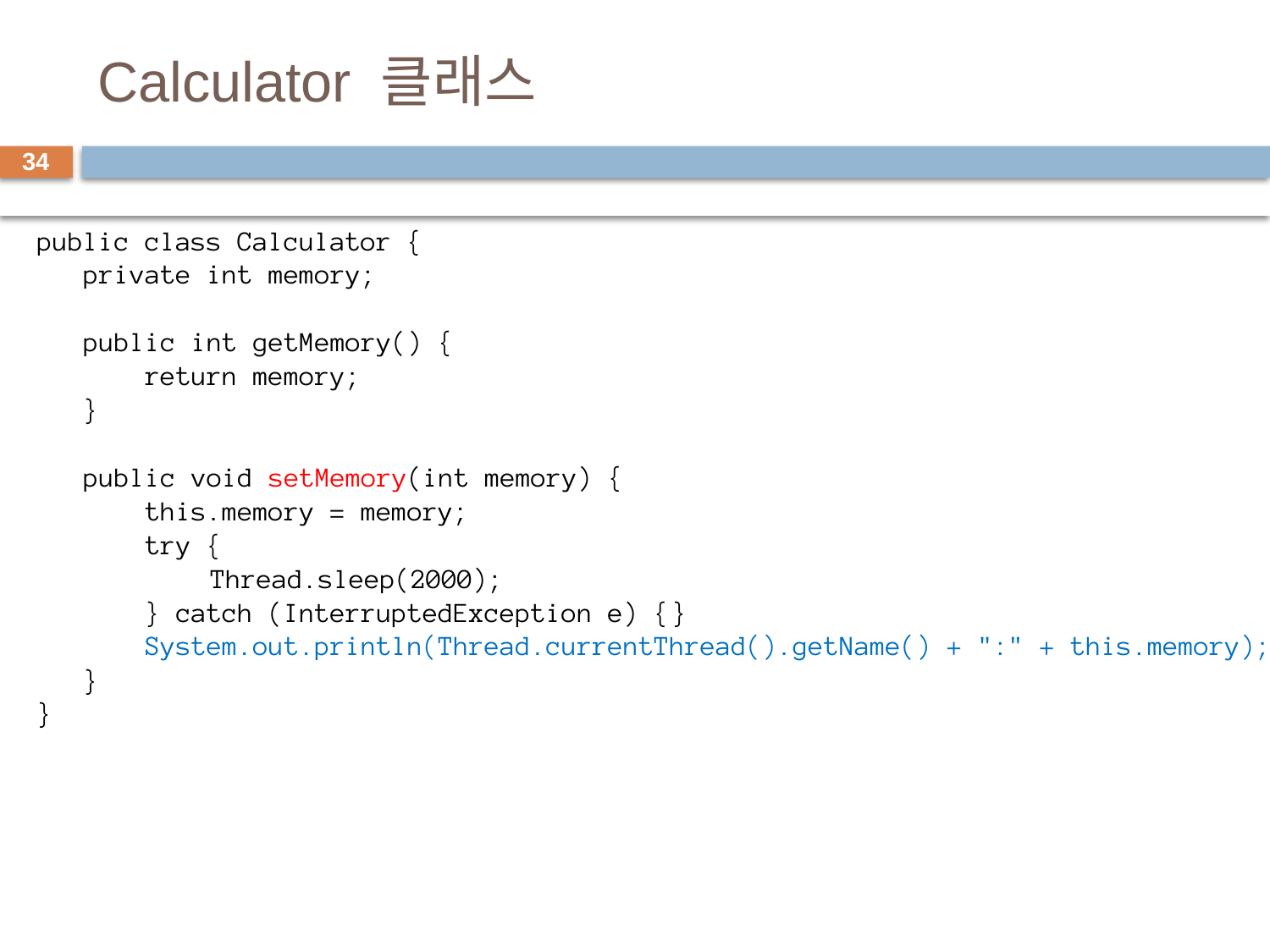

# Calculator 클래스
34
public class Calculator {
   private int memory;

   public int getMemory() {
       return memory;
   }

   public void setMemory(int memory) {
       this.memory = memory;
       try {
	   Thread.sleep(2000);
       } catch (InterruptedException e) {	}
       System.out.println(Thread.currentThread().getName() + ":" + this.memory);
   }
}